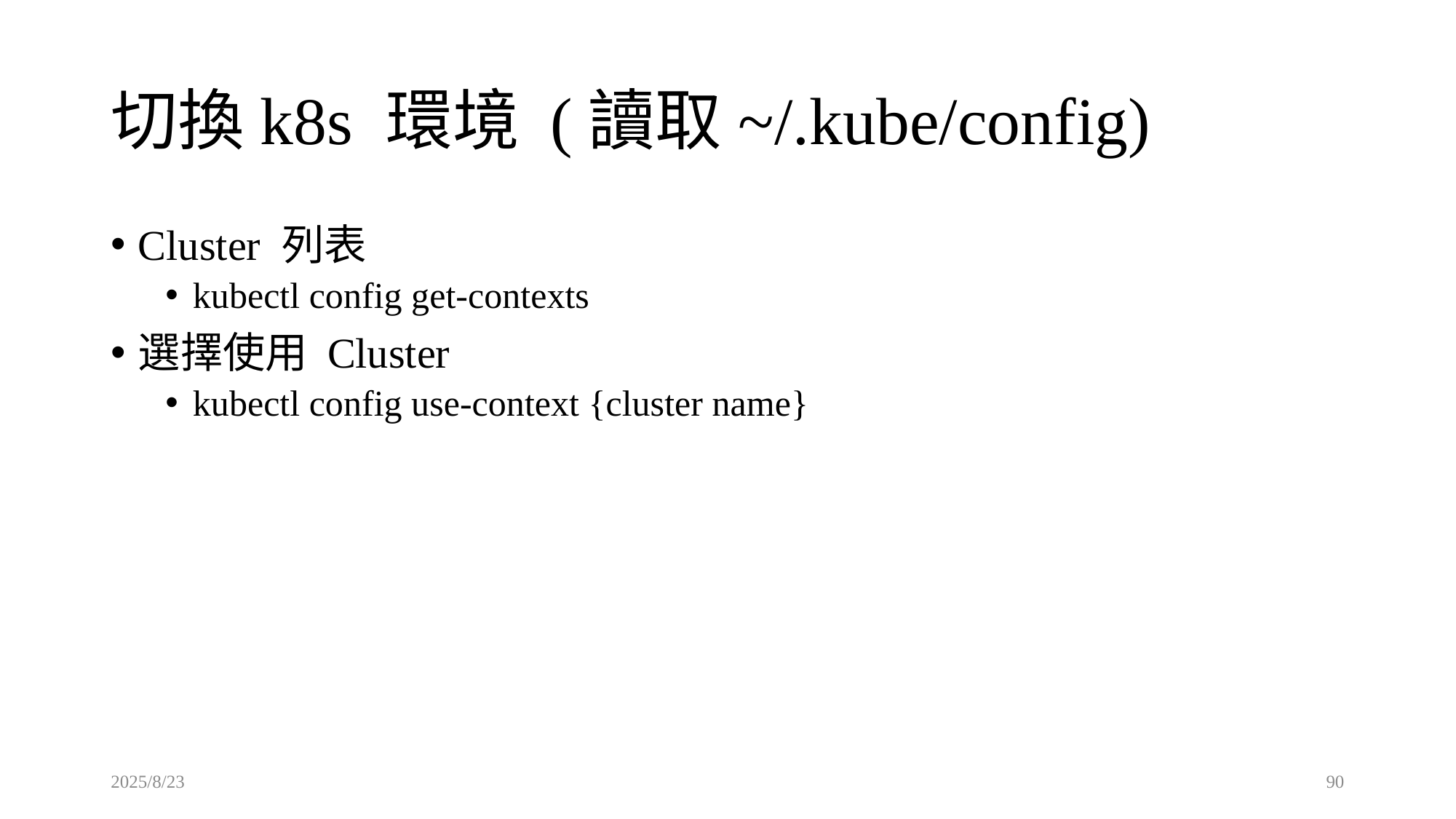

# 切換k8s 環境 (讀取~/.kube/config)
Cluster 列表
kubectl config get-contexts
選擇使用 Cluster
kubectl config use-context {cluster name}
2025/8/23
90